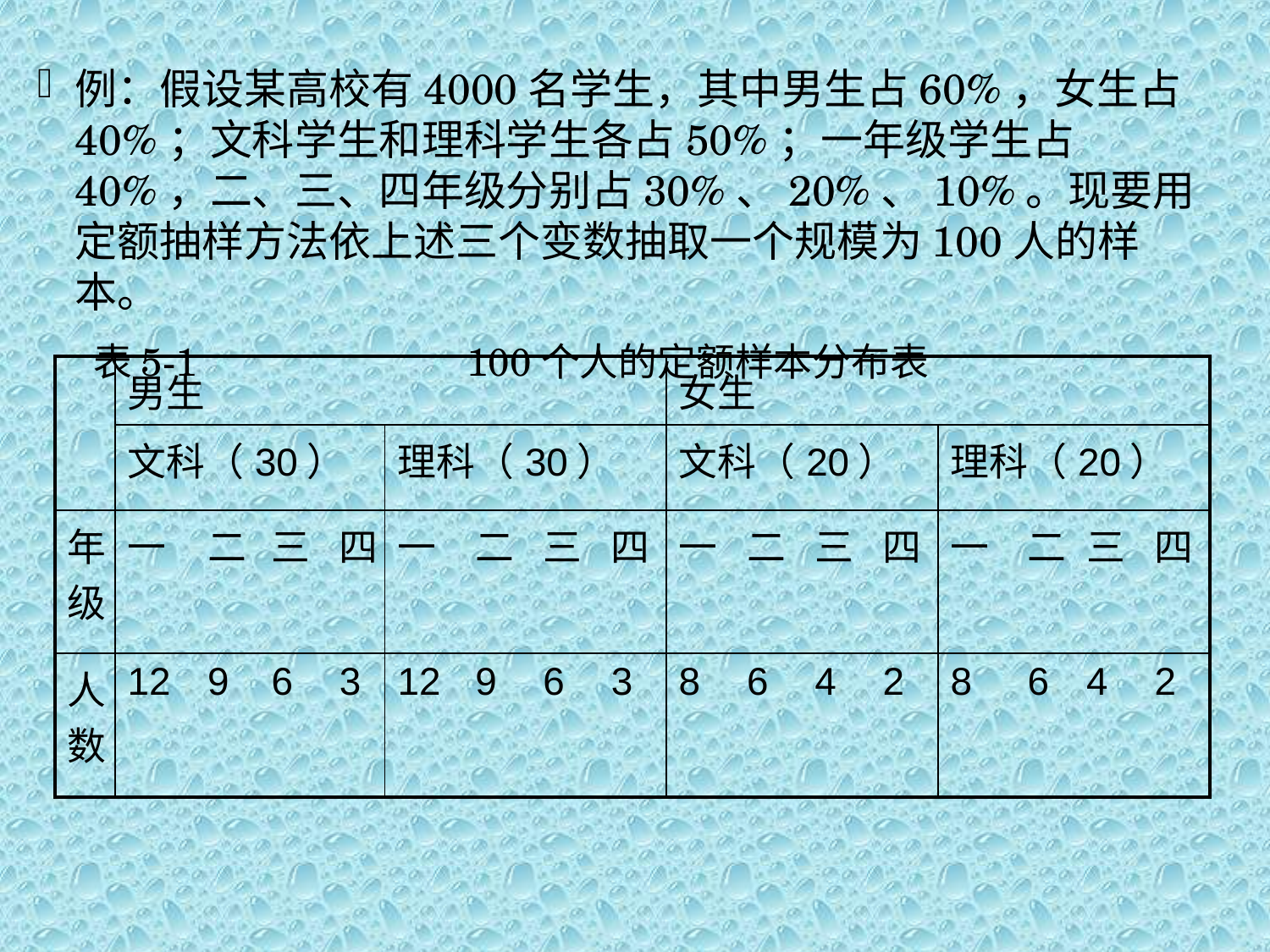

例：假设某高校有4000名学生，其中男生占60%，女生占40%；文科学生和理科学生各占50%；一年级学生占40%，二、三、四年级分别占30%、20%、10%。现要用定额抽样方法依上述三个变数抽取一个规模为100人的样本。
    表5-1                         100个人的定额样本分布表
|  | 男生 |  |  |  |  |  |  |  | 女生 |  |  |  |  |  |  |  |
| --- | --- | --- | --- | --- | --- | --- | --- | --- | --- | --- | --- | --- | --- | --- | --- | --- |
|  | 文科（30） |  |  |  | 理科（30） |  |  |  | 文科（20） |  |  |  | 理科（20） |  |  |  |
| 年级 | 一 | 二 | 三 | 四 | 一 | 二 | 三 | 四 | 一 | 二 | 三 | 四 | 一 | 二 | 三 | 四 |
| 人数 | 12 | 9 | 6 | 3 | 12 | 9 | 6 | 3 | 8 | 6 | 4 | 2 | 8 | 6 | 4 | 2 |